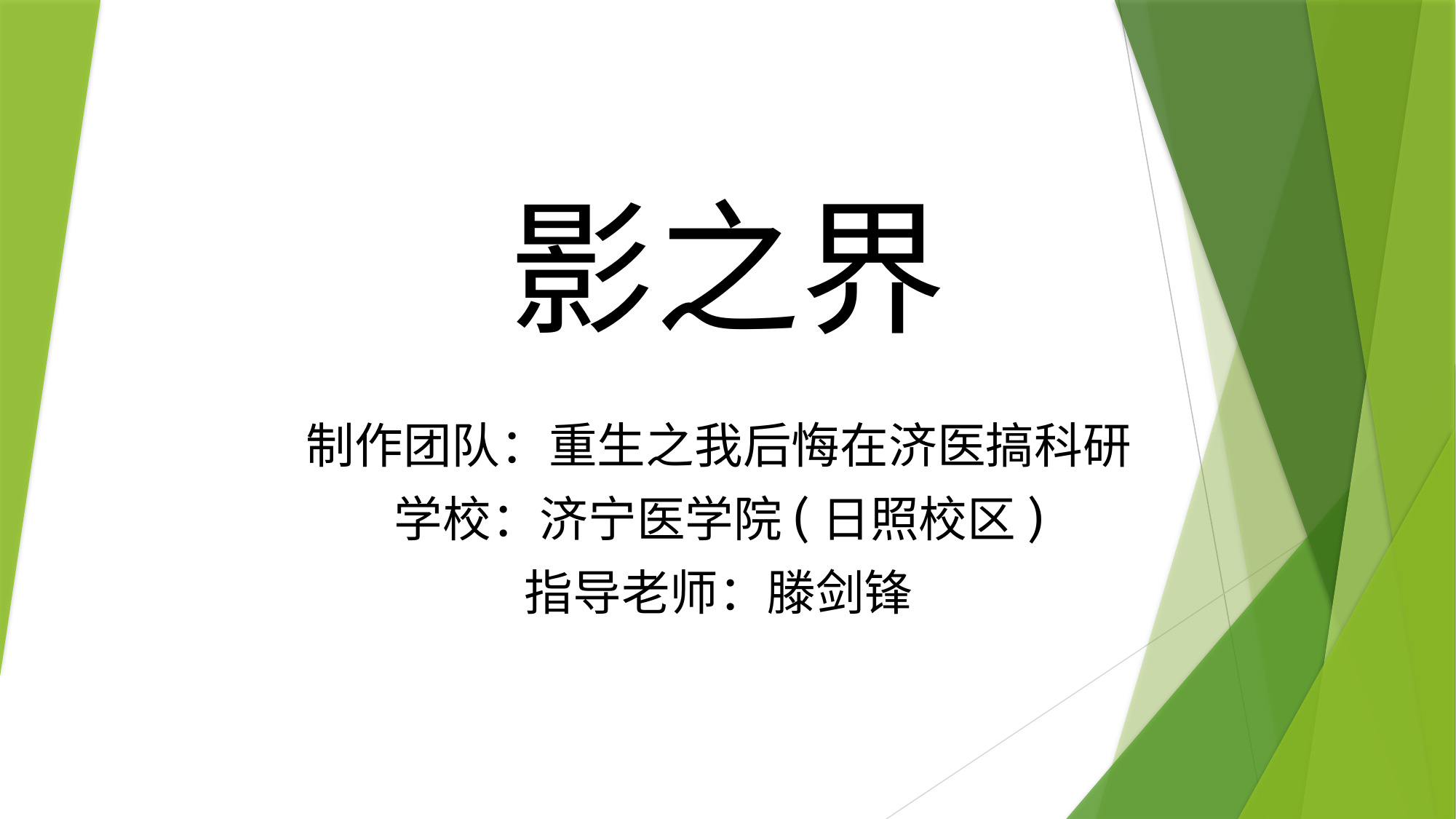

# 影之界
制作团队：重生之我后悔在济医搞科研
学校：济宁医学院(日照校区)
指导老师：滕剑锋